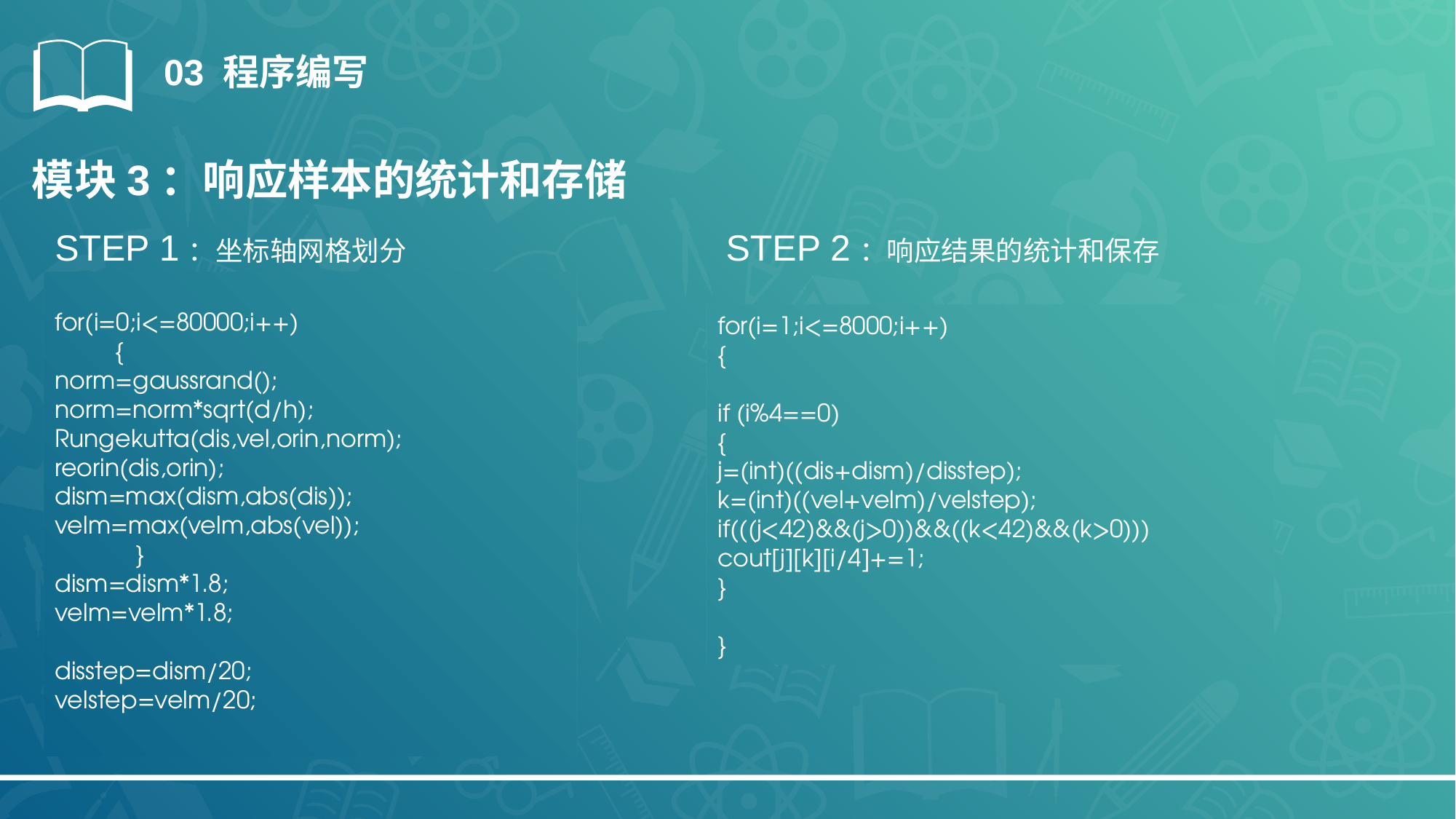

03 程序编写
模块3：响应样本的统计和存储
STEP 1：坐标轴网格划分
STEP 2：响应结果的统计和保存
for(i=0;i<=80000;i++)
         {
norm=gaussrand();
norm=norm*sqrt(d/h);
Rungekutta(dis,vel,orin,norm);
reorin(dis,orin);
dism=max(dism,abs(dis));
velm=max(velm,abs(vel));
            }
dism=dism*1.8;
velm=velm*1.8;
disstep=dism/20;
velstep=velm/20;

for(i=1;i<=8000;i++)
{

if (i%4==0)
{
j=(int)((dis+dism)/disstep);
k=(int)((vel+velm)/velstep);
if(((j<42)&&(j>0))&&((k<42)&&(k>0)))
cout[j][k][i/4]+=1;
}

}
在进行实际计算之前，首先随机生成一白噪声激励，并利用Runge-Kutta法得到该激励下滞迟系统的响应结果。持续计算80000个时间步长，记录响应结果中，位移和速度的最大值，并以该最大值为准，按照20为一步，划分网格。这样可以保证在随后的模拟中，绝大多数的响应结果能够落在我们划定的网格中。
实际计算中，对于每组激励样本，进行8000步计算，相当于计算出8000个时间单位内的响应情况。对这些响应信息，每4个记录一次，由三维数组outpu（41*41*2000）保存。最终，对于每个激励样本，我们都能得到一个41*41的区域内，2000时间单位内的响应数据。